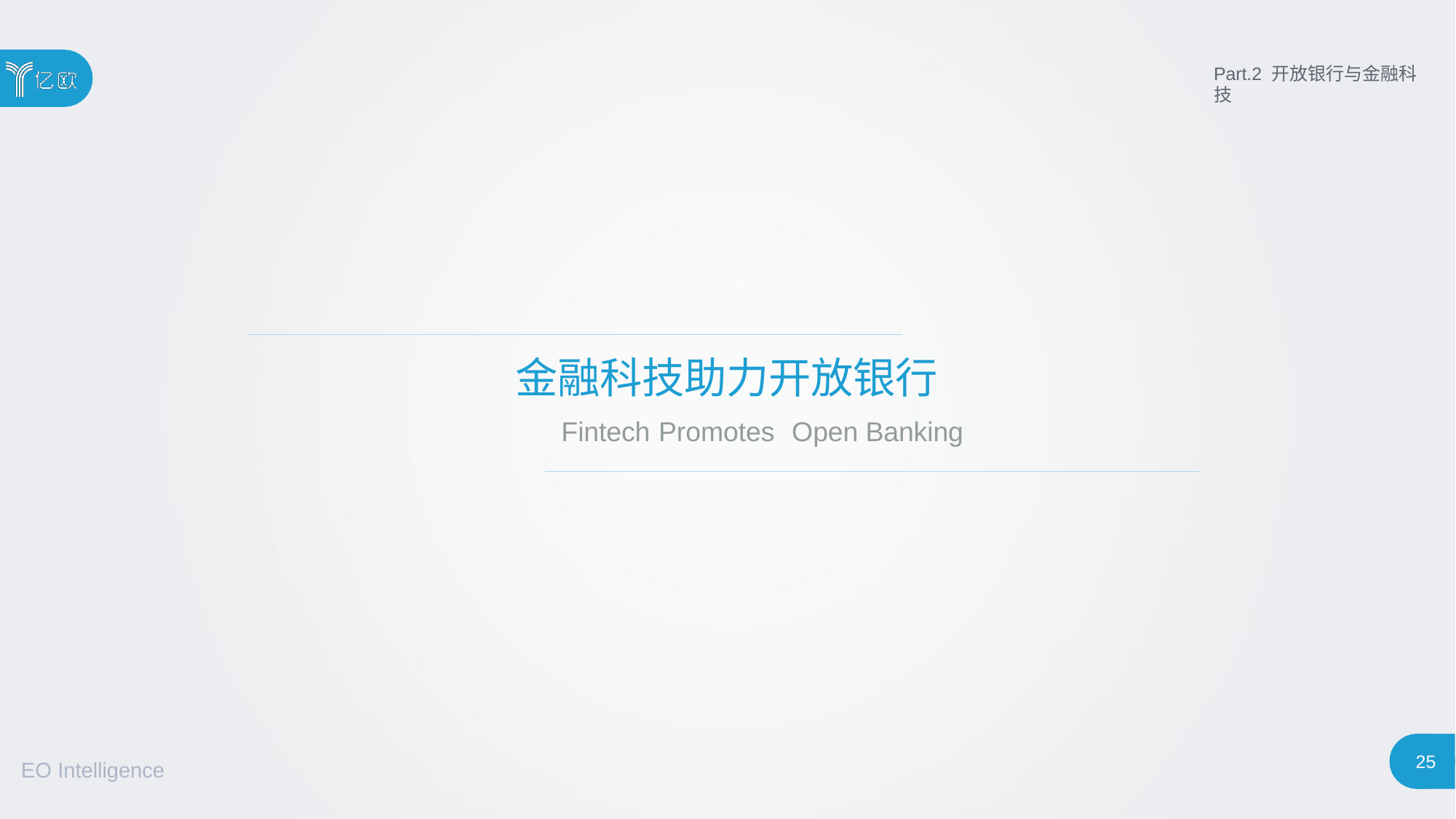

Part.2 开放银行与金融科技

# 金融科技助力开放银行
Fintech Promotes	Open Banking

25
EO Intelligence